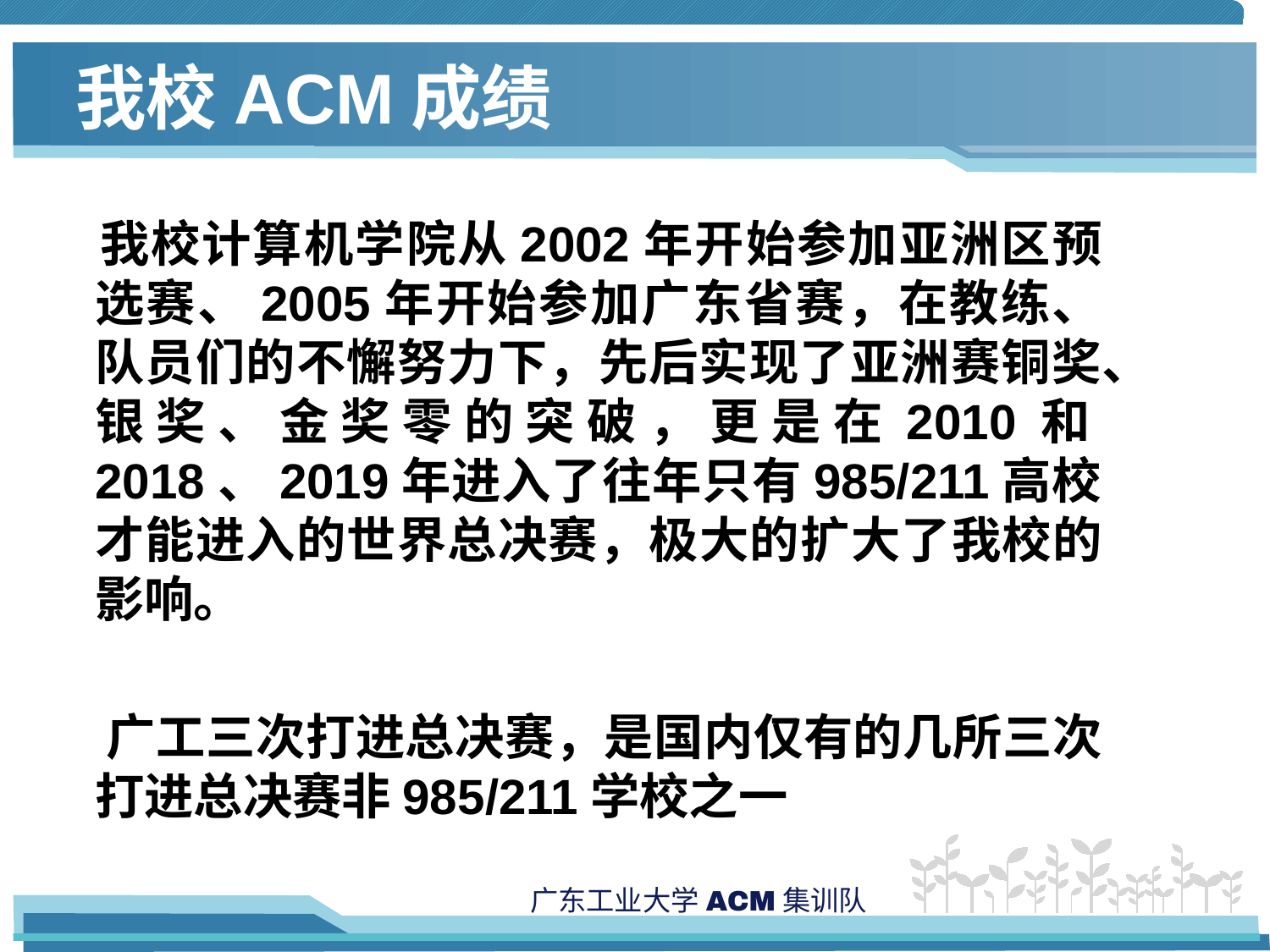

# 我校ACM成绩
   我校计算机学院从2002年开始参加亚洲区预选赛、2005年开始参加广东省赛，在教练、队员们的不懈努力下，先后实现了亚洲赛铜奖、银奖、金奖零的突破，更是在2010和2018、2019年进入了往年只有985/211高校才能进入的世界总决赛，极大的扩大了我校的影响。

    广工三次打进总决赛，是国内仅有的几所三次打进总决赛非985/211学校之一
广东工业大学ACM集训队